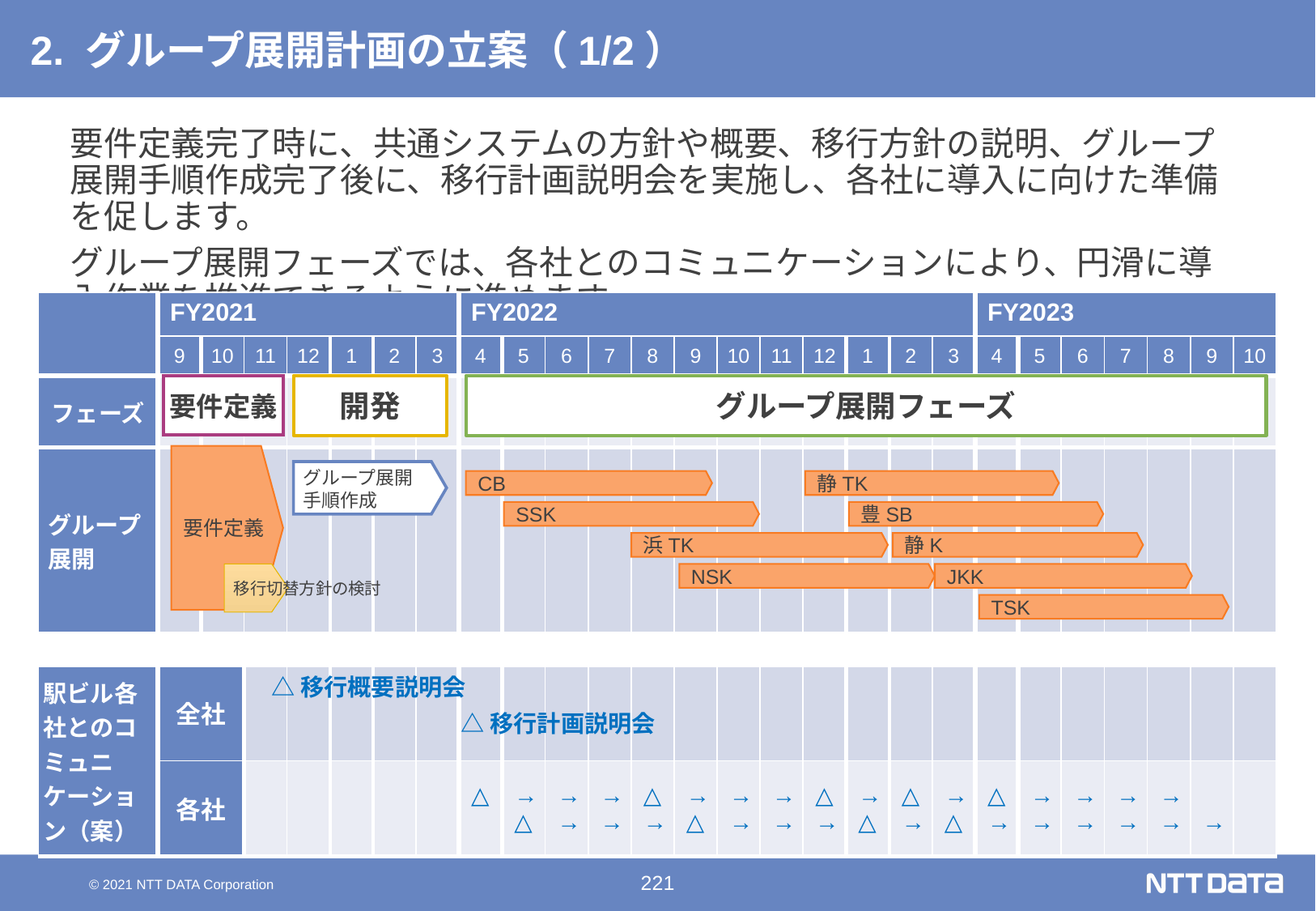

# 2. グループ展開計画の立案（1/2）
要件定義完了時に、共通システムの方針や概要、移行方針の説明、グループ展開手順作成完了後に、移行計画説明会を実施し、各社に導入に向けた準備を促します。
グループ展開フェーズでは、各社とのコミュニケーションにより、円滑に導入作業を推進できるように進めます。
|  | FY2021 |  |  |  |  |  |  | FY2022 |  |  |  |  |  |  |  |  |  |  |  | FY2023 |  |  |  |  |  |  |
| --- | --- | --- | --- | --- | --- | --- | --- | --- | --- | --- | --- | --- | --- | --- | --- | --- | --- | --- | --- | --- | --- | --- | --- | --- | --- | --- |
|  | 9 | 10 | 11 | 12 | 1 | 2 | 3 | 4 | 5 | 6 | 7 | 8 | 9 | 10 | 11 | 12 | 1 | 2 | 3 | 4 | 5 | 6 | 7 | 8 | 9 | 10 |
| フェーズ |  |  |  |  |  |  |  |  |  |  |  |  |  |  |  |  |  |  |  |  |  |  |  |  |  |  |
| グループ展開 |  |  |  |  |  |  |  |  |  |  |  |  |  |  |  |  |  |  |  |  |  |  |  |  |  |  |
|  |  |  |  |  |  |  |  |  |  |  |  |  |  |  |  |  |  |  |  |  |  |  |  |  |  |  |
| 駅ビル各社とのコミュニケーション（案） | 全社 |  |  |  |  |  |  |  |  |  |  |  |  |  |  |  |  |  |  |  |  |  |  |  |  |  |
|  | 各社 |  |  |  |  |  |  | △ | →△ | → → | → → | △ → | → △ | → → | → → | △ → | → △ | △ → | → △ | △ → | → → | → → | → → | → → | → |  |
要件定義
開発
グループ展開フェーズ
要件定義
グループ展開
手順作成
CB
静TK
SSK
豊SB
浜TK
静K
NSK
JKK
TSK
移行切替方針の検討
△移行概要説明会
△移行計画説明会